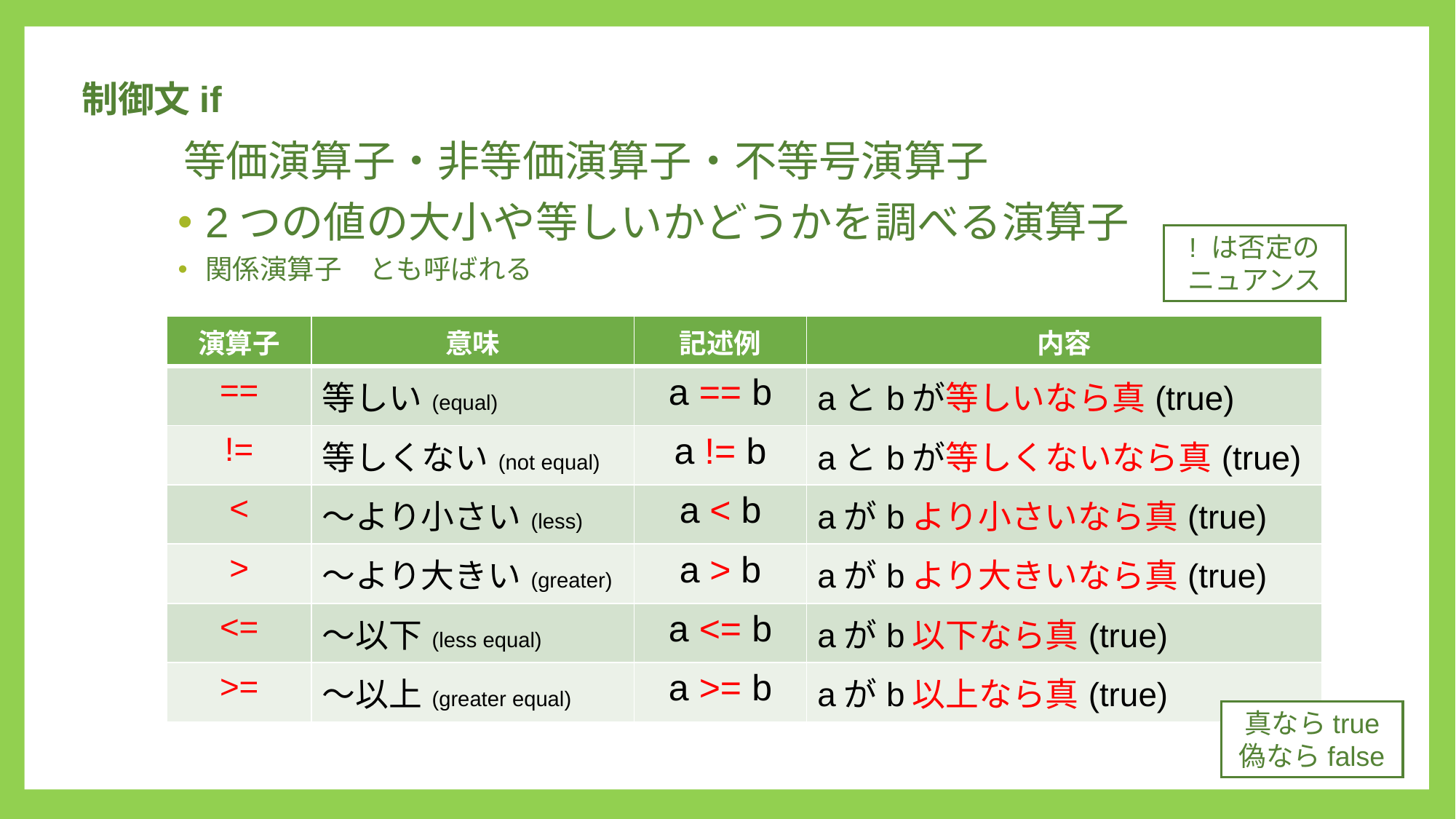

制御文if
等価演算子・非等価演算子・不等号演算子
2つの値の大小や等しいかどうかを調べる演算子
関係演算子　とも呼ばれる

! は否定の
ニュアンス
| 演算子 | 意味 | 記述例 | 内容 |
| --- | --- | --- | --- |
| == | 等しい(equal) | a == b | aとbが等しいなら真(true) |
| != | 等しくない(not equal) | a != b | aとbが等しくないなら真(true) |
| < | ～より小さい(less) | a < b | aがbより小さいなら真(true) |
| > | ～より大きい(greater) | a > b | aがbより大きいなら真(true) |
| <= | ～以下(less equal) | a <= b | aがb以下なら真(true) |
| >= | ～以上(greater equal) | a >= b | aがb以上なら真(true) |
真ならtrue
偽ならfalse